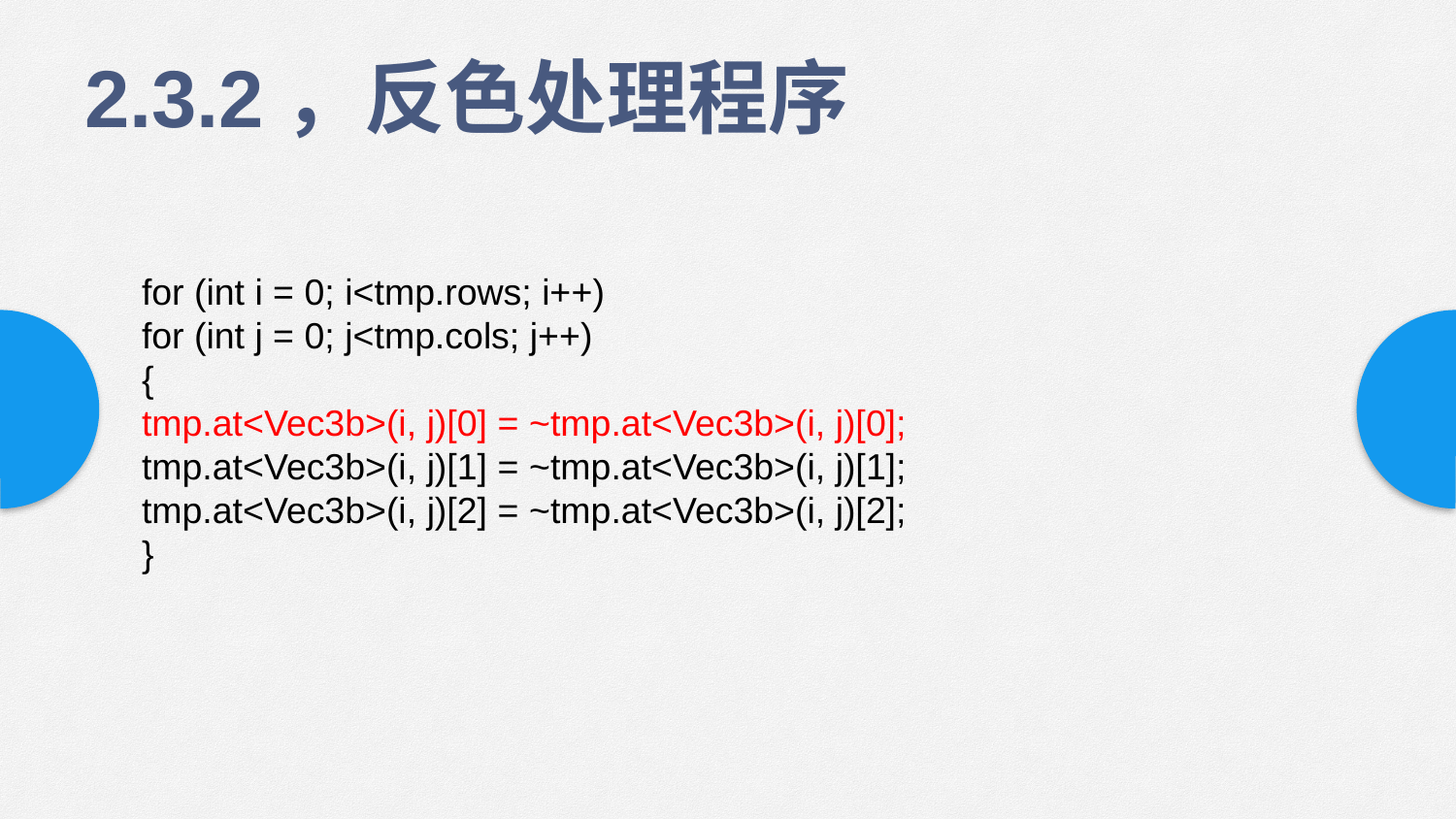

2.3.2，反色处理程序
for (int i = 0; i<tmp.rows; i++)
for (int j = 0; j<tmp.cols; j++)
{
tmp.at<Vec3b>(i, j)[0] = ~tmp.at<Vec3b>(i, j)[0];
tmp.at<Vec3b>(i, j)[1] = ~tmp.at<Vec3b>(i, j)[1];
tmp.at<Vec3b>(i, j)[2] = ~tmp.at<Vec3b>(i, j)[2];
}